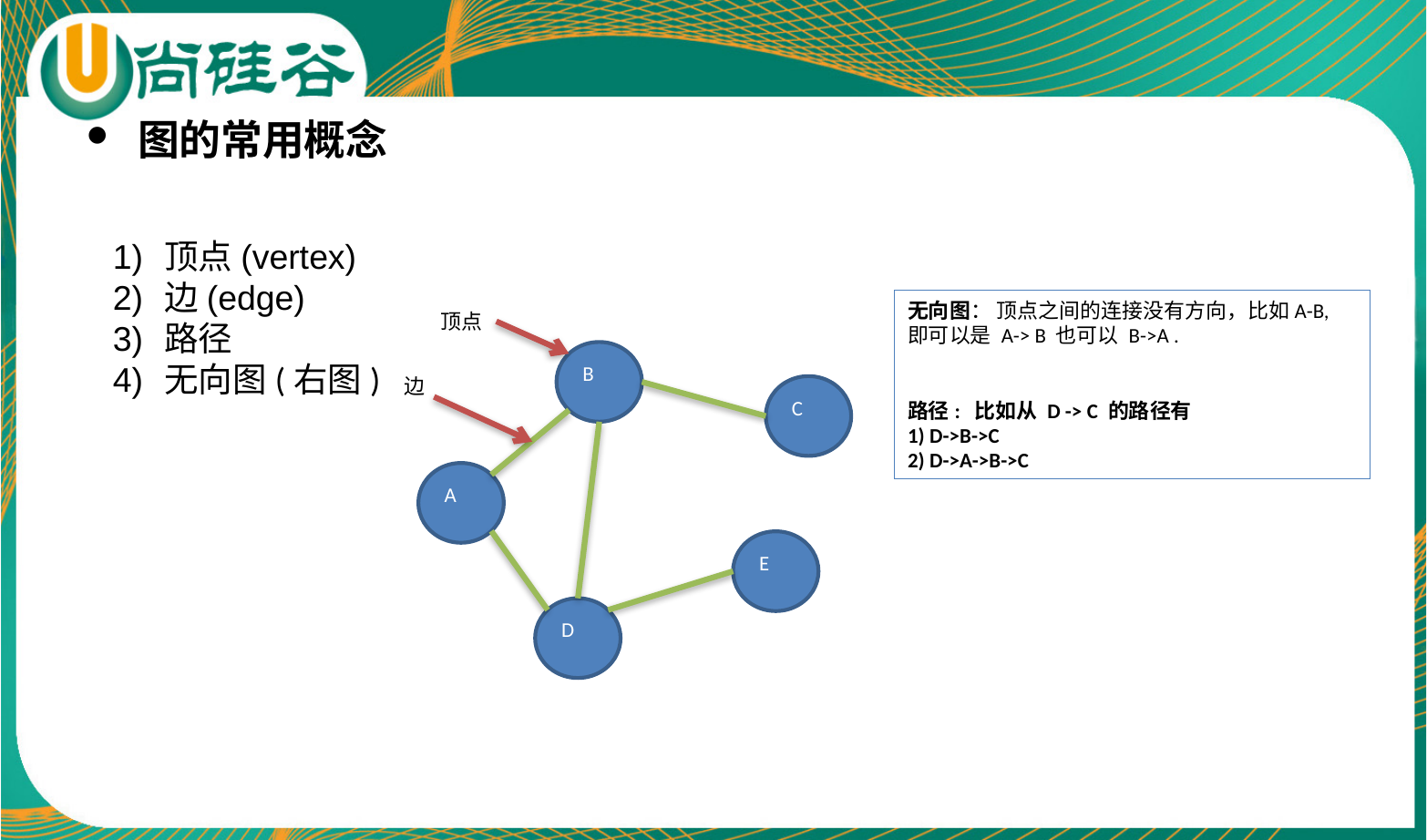

图的常用概念

顶点(vertex)
边(edge)
路径
无向图(右图)

无向图： 顶点之间的连接没有方向，比如A-B,
即可以是 A-> B 也可以 B->A .

路径:  比如从 D -> C 的路径有
1) D->B->C
2) D->A->B->C
顶点
B
边
C
A
E
D